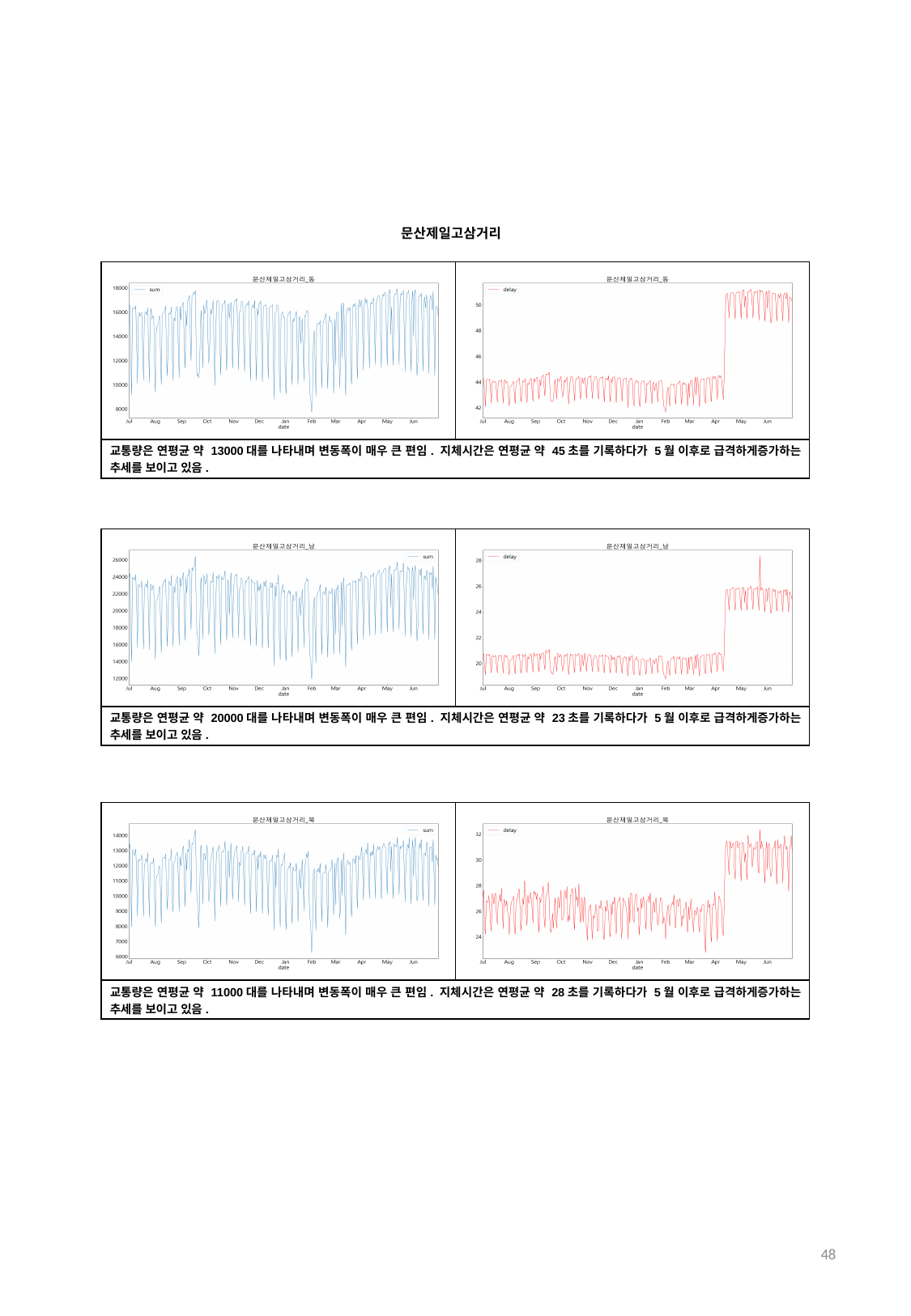

문산제일고삼거리
|  |  |
| --- | --- |
| 교통량은 연평균 약 13000대를 나타내며 변동폭이 매우 큰 편임. 지체시간은 연평균 약 45초를 기록하다가 5월 이후로 급격하게증가하는 추세를 보이고 있음. |  |
|  |  |
| --- | --- |
| 교통량은 연평균 약 20000대를 나타내며 변동폭이 매우 큰 편임. 지체시간은 연평균 약 23초를 기록하다가 5월 이후로 급격하게증가하는 추세를 보이고 있음. |  |
|  |  |
| --- | --- |
| 교통량은 연평균 약 11000대를 나타내며 변동폭이 매우 큰 편임. 지체시간은 연평균 약 28초를 기록하다가 5월 이후로 급격하게증가하는 추세를 보이고 있음. |  |
48